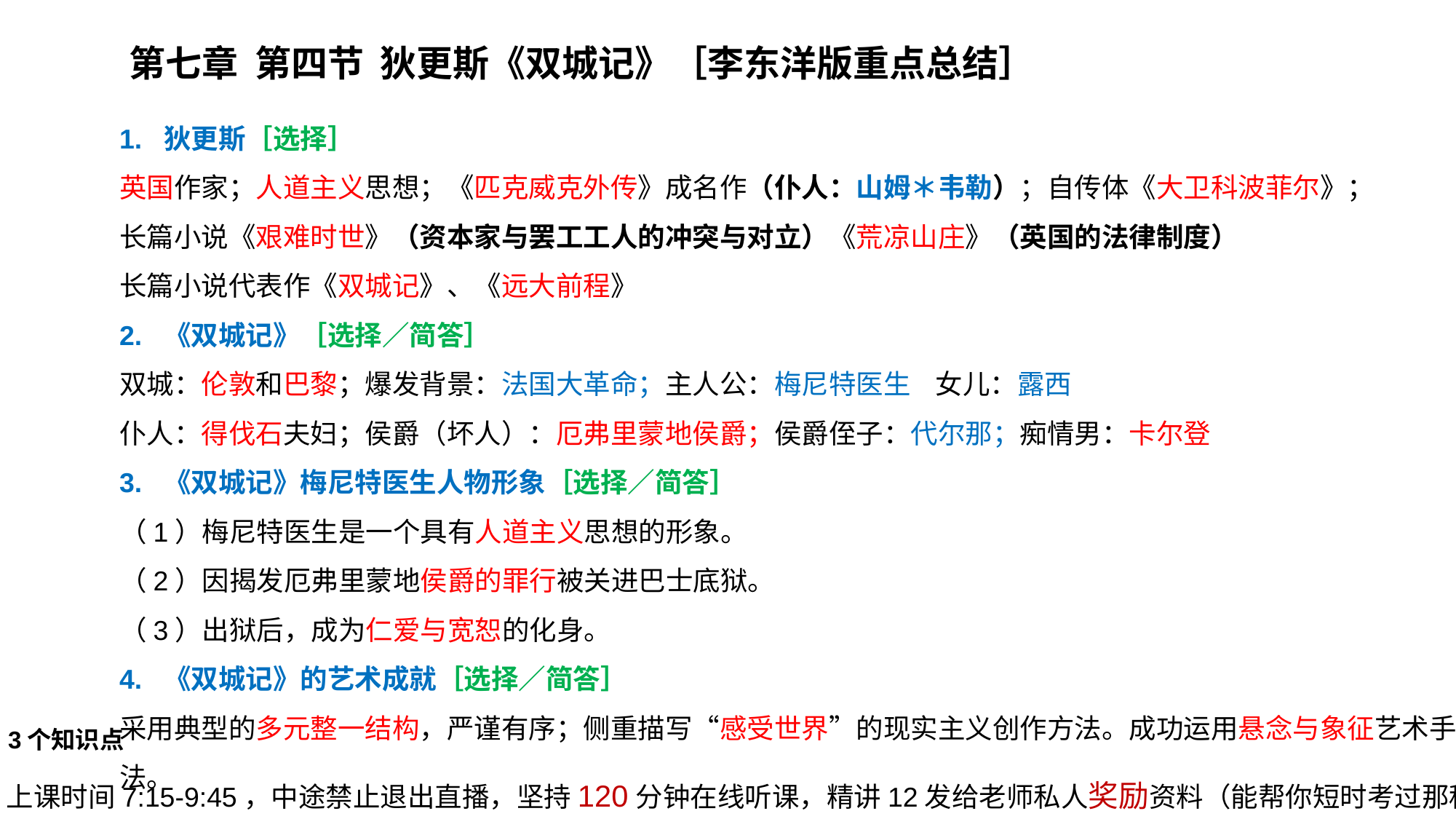

第七章  第四节  狄更斯《双城记》［李东洋版重点总结］
1.  狄更斯［选择］
英国作家；人道主义思想；《匹克威克外传》成名作（仆人：山姆＊韦勒）；自传体《大卫科波菲尔》；
长篇小说《艰难时世》（资本家与罢工工人的冲突与对立）《荒凉山庄》（英国的法律制度）
长篇小说代表作《双城记》、《远大前程》
2.  《双城记》［选择／简答］
双城：伦敦和巴黎；爆发背景：法国大革命；主人公：梅尼特医生    女儿：露西
仆人：得伐石夫妇；侯爵（坏人）：厄弗里蒙地侯爵；侯爵侄子：代尔那；痴情男：卡尔登
3.  《双城记》梅尼特医生人物形象［选择／简答］
（1）梅尼特医生是一个具有人道主义思想的形象。
（2）因揭发厄弗里蒙地侯爵的罪行被关进巴士底狱。
（3）出狱后，成为仁爱与宽恕的化身。
4.  《双城记》的艺术成就［选择／简答］
采用典型的多元整一结构，严谨有序；侧重描写“感受世界”的现实主义创作方法。成功运用悬念与象征艺术手法。

3个知识点